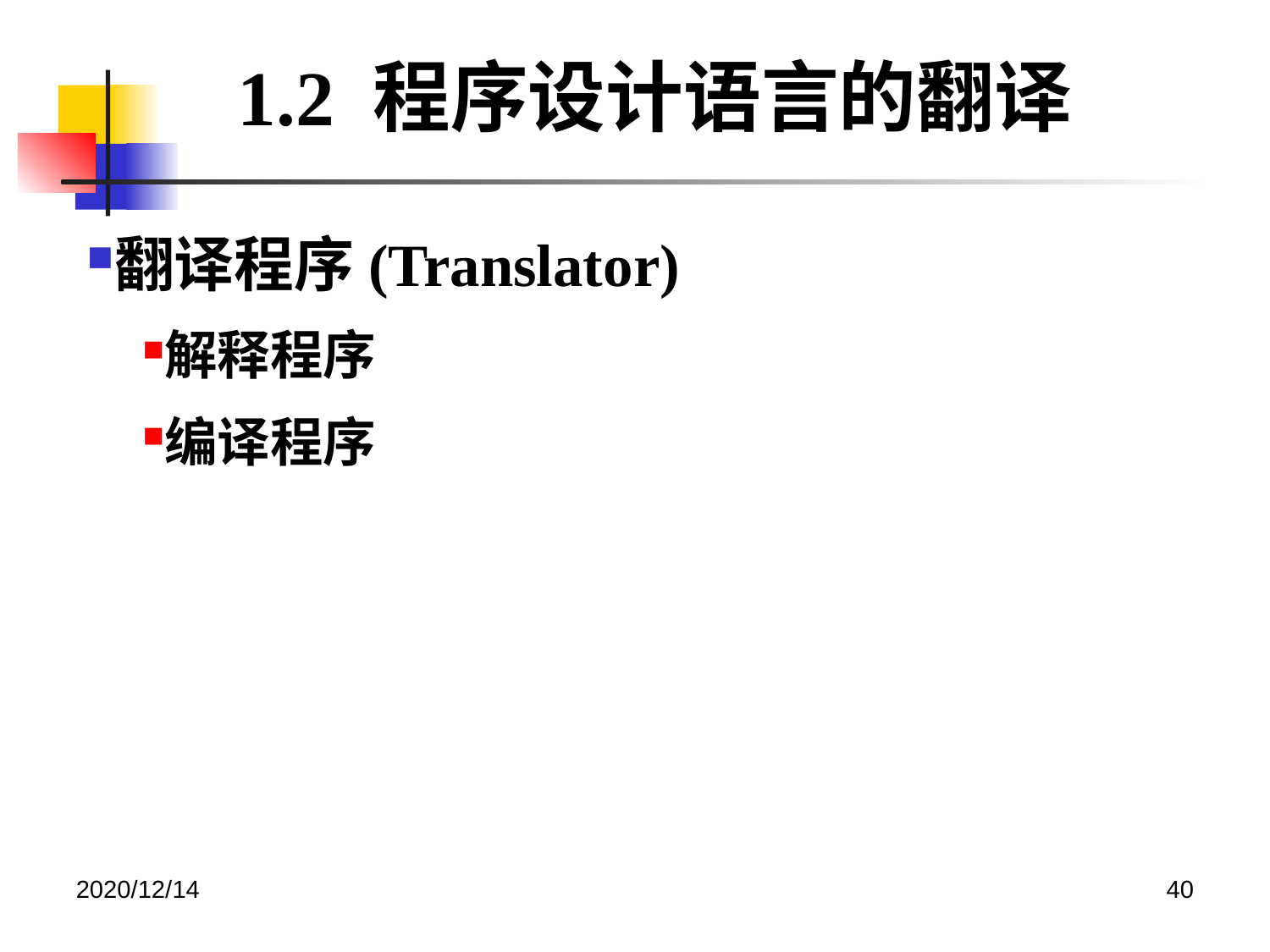

1.2 程序设计语言的翻译
翻译程序(Translator)
解释程序
编译程序
2020/12/14
40